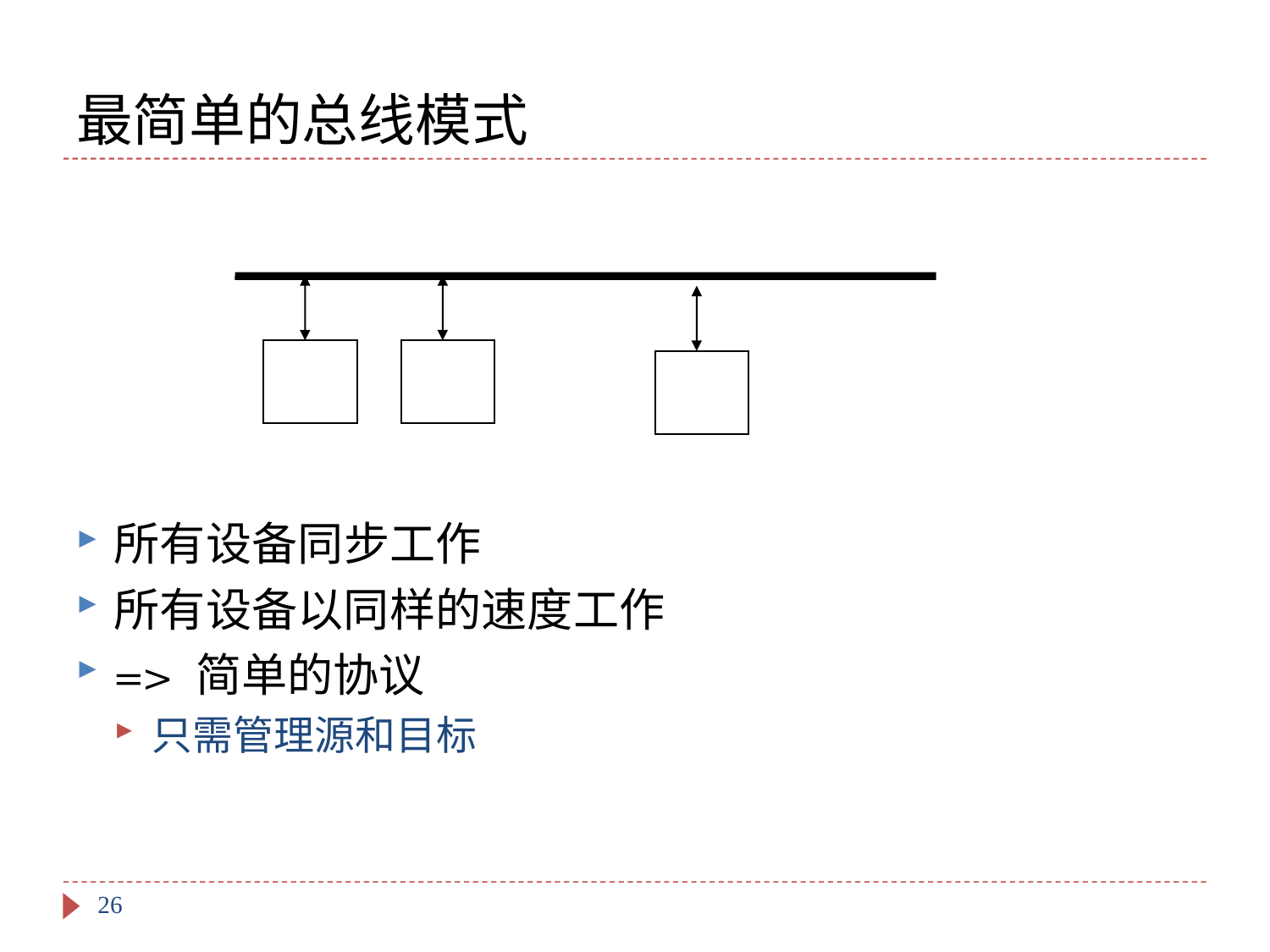

# 最简单的总线模式

所有设备同步工作
所有设备以同样的速度工作
=> 简单的协议
只需管理源和目标

26